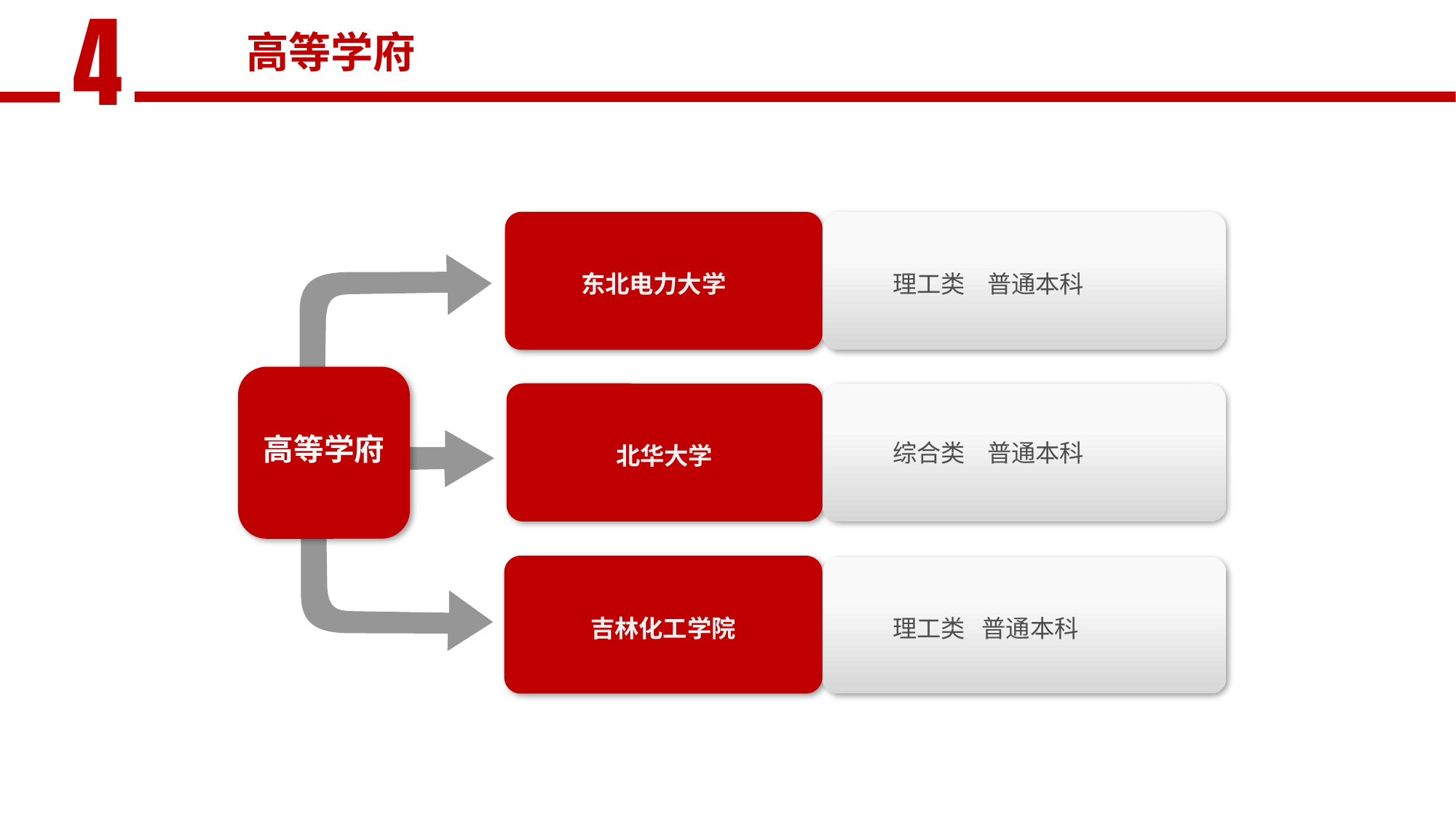

高等学府
          东北电力大学
         理工类    普通本科

高等学府
北华大学

         综合类    普通本科

吉林化工学院
         理工类   普通本科